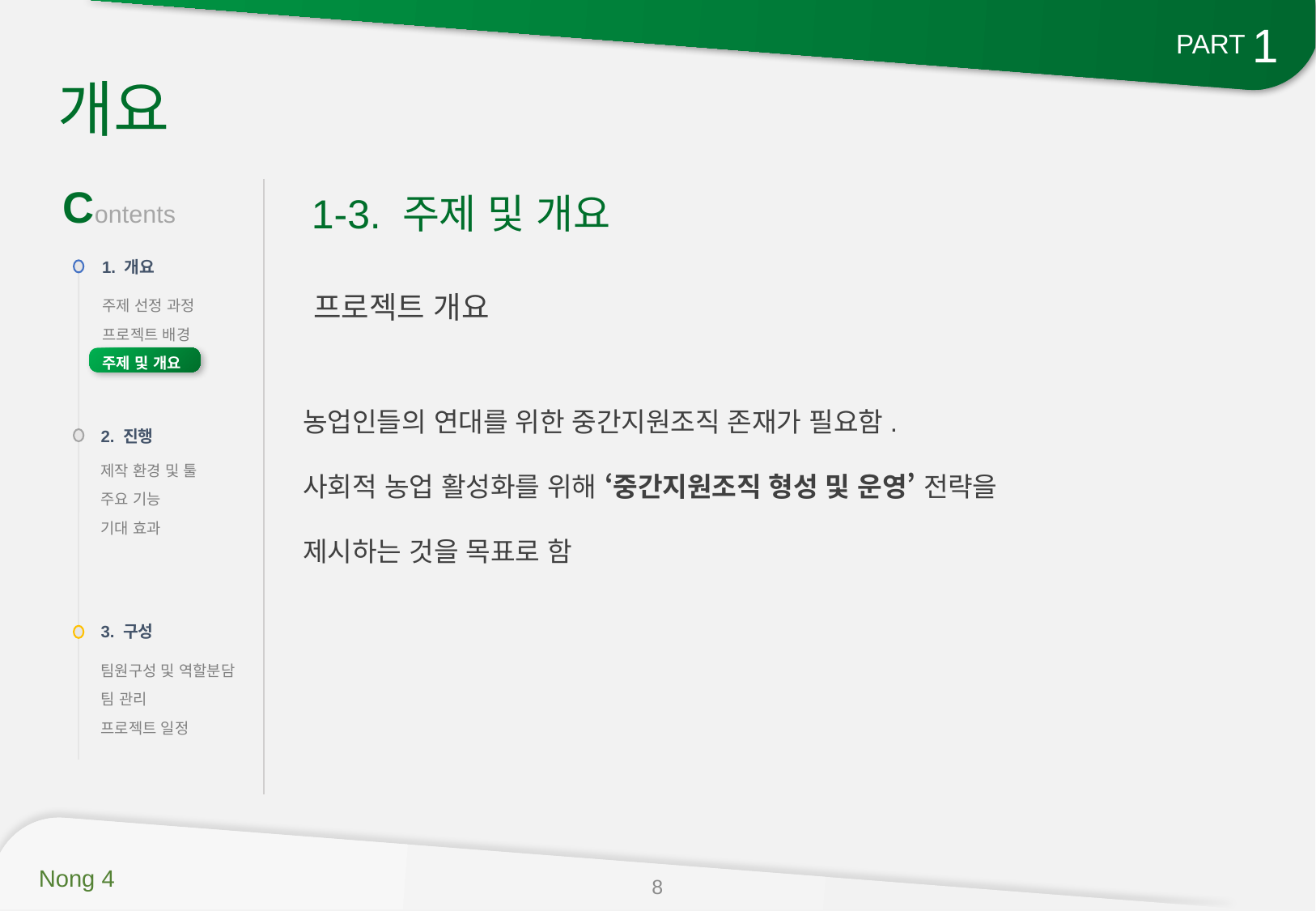

1
PART
개요
Contents
1-3. 주제 및 개요
1. 개요

프로젝트 개요
주제 선정 과정
프로젝트 배경
주제 및 개요

농업인들의 연대를 위한 중간지원조직 존재가 필요함.
사회적 농업 활성화를 위해 ‘중간지원조직 형성 및 운영’ 전략을
제시하는 것을 목표로 함
2. 진행

제작 환경 및 툴
주요 기능
기대 효과
3. 구성

팀원구성 및 역할분담
팀 관리
프로젝트 일정
8